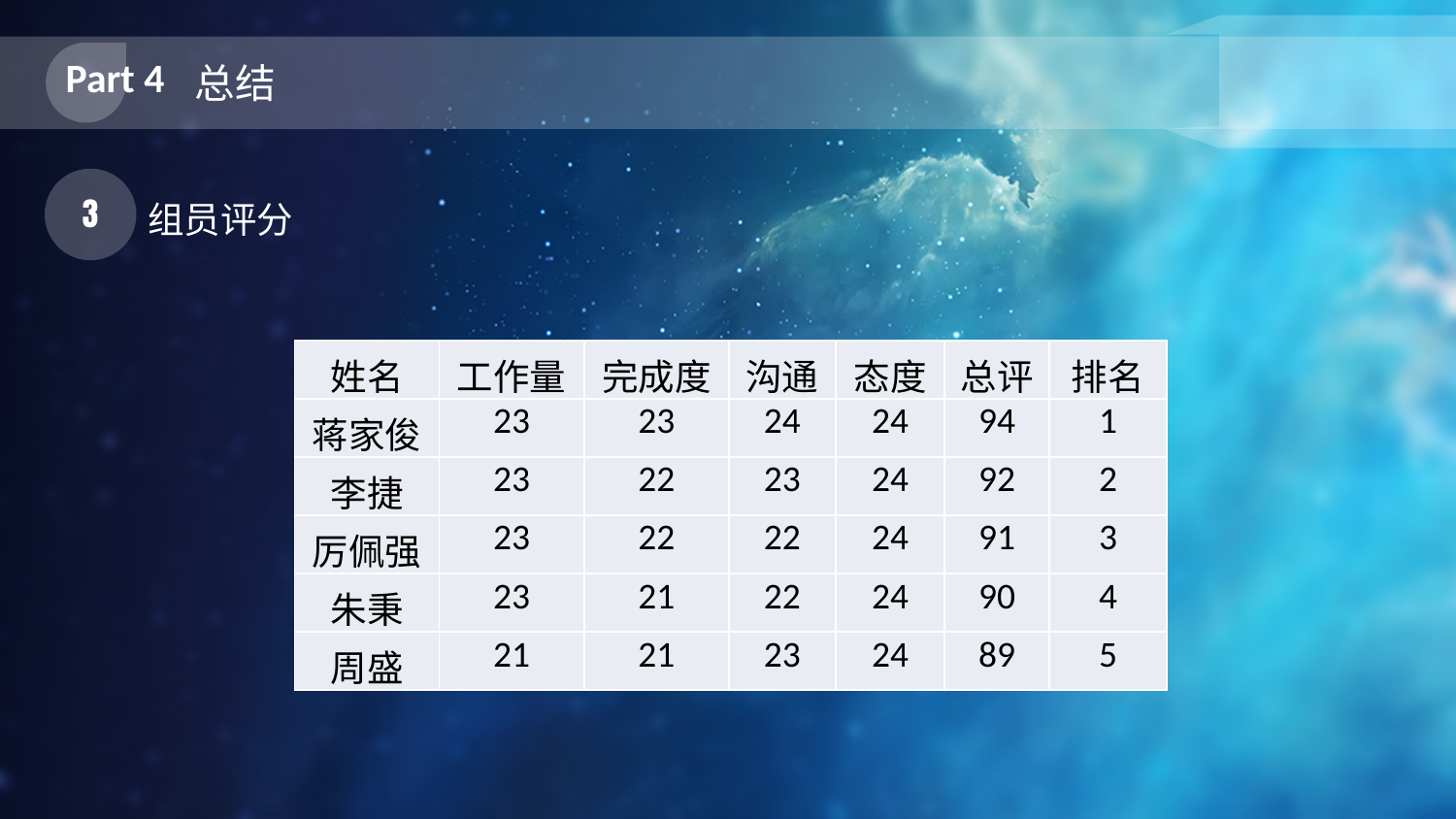

Part 4
总结
3
组员评分
| 姓名 | 工作量 | 完成度 | 沟通 | 态度 | 总评 | 排名 |
| --- | --- | --- | --- | --- | --- | --- |
| 蒋家俊 | 23 | 23 | 24 | 24 | 94 | 1 |
| 李捷 | 23 | 22 | 23 | 24 | 92 | 2 |
| 厉佩强 | 23 | 22 | 22 | 24 | 91 | 3 |
| 朱秉 | 23 | 21 | 22 | 24 | 90 | 4 |
| 周盛 | 21 | 21 | 23 | 24 | 89 | 5 |